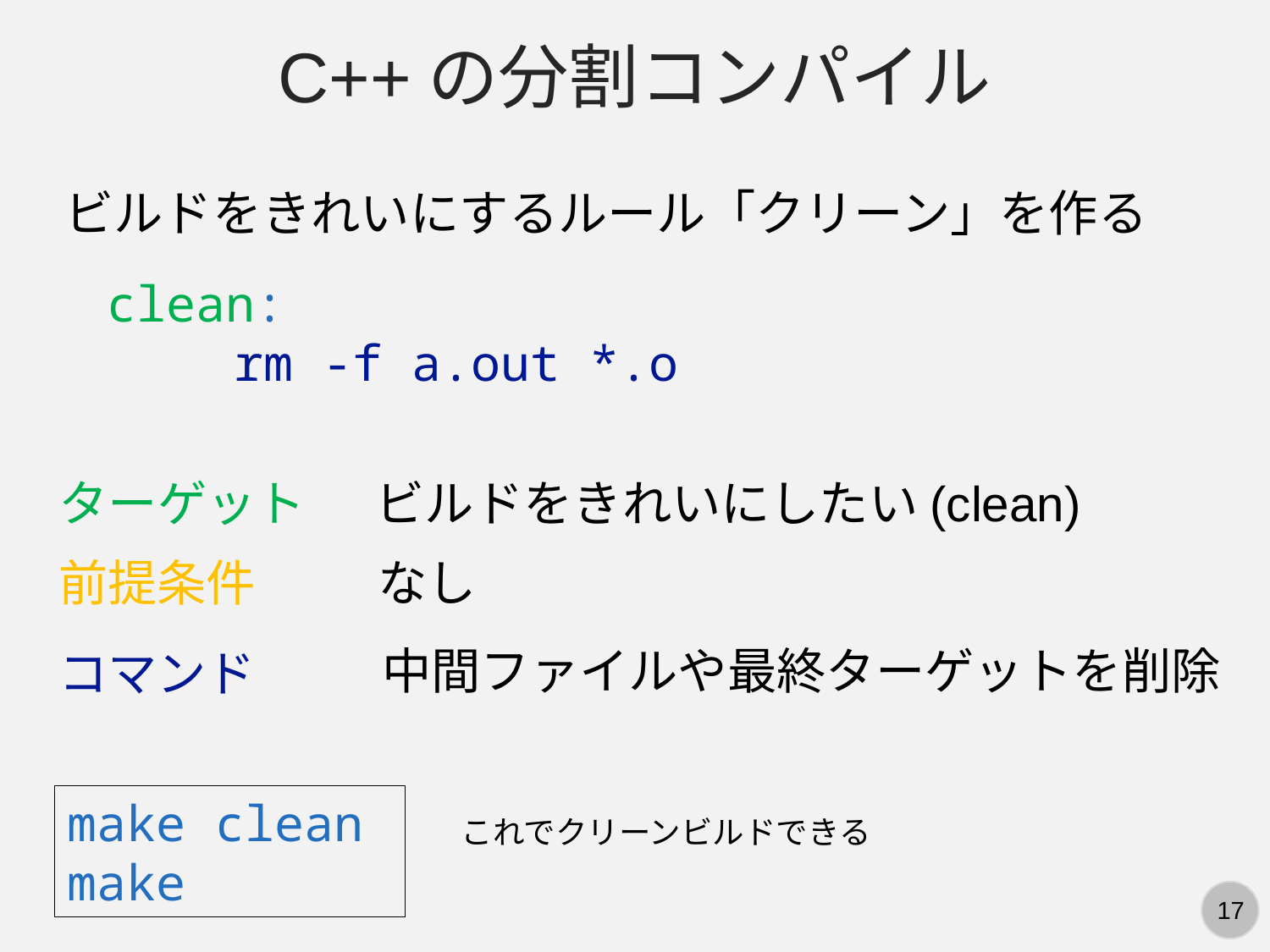

C++の分割コンパイル
ビルドをきれいにするルール「クリーン」を作る
clean:
	rm -f a.out *.o
ターゲット
ビルドをきれいにしたい(clean)
前提条件
なし
中間ファイルや最終ターゲットを削除
コマンド
make clean
make
これでクリーンビルドできる